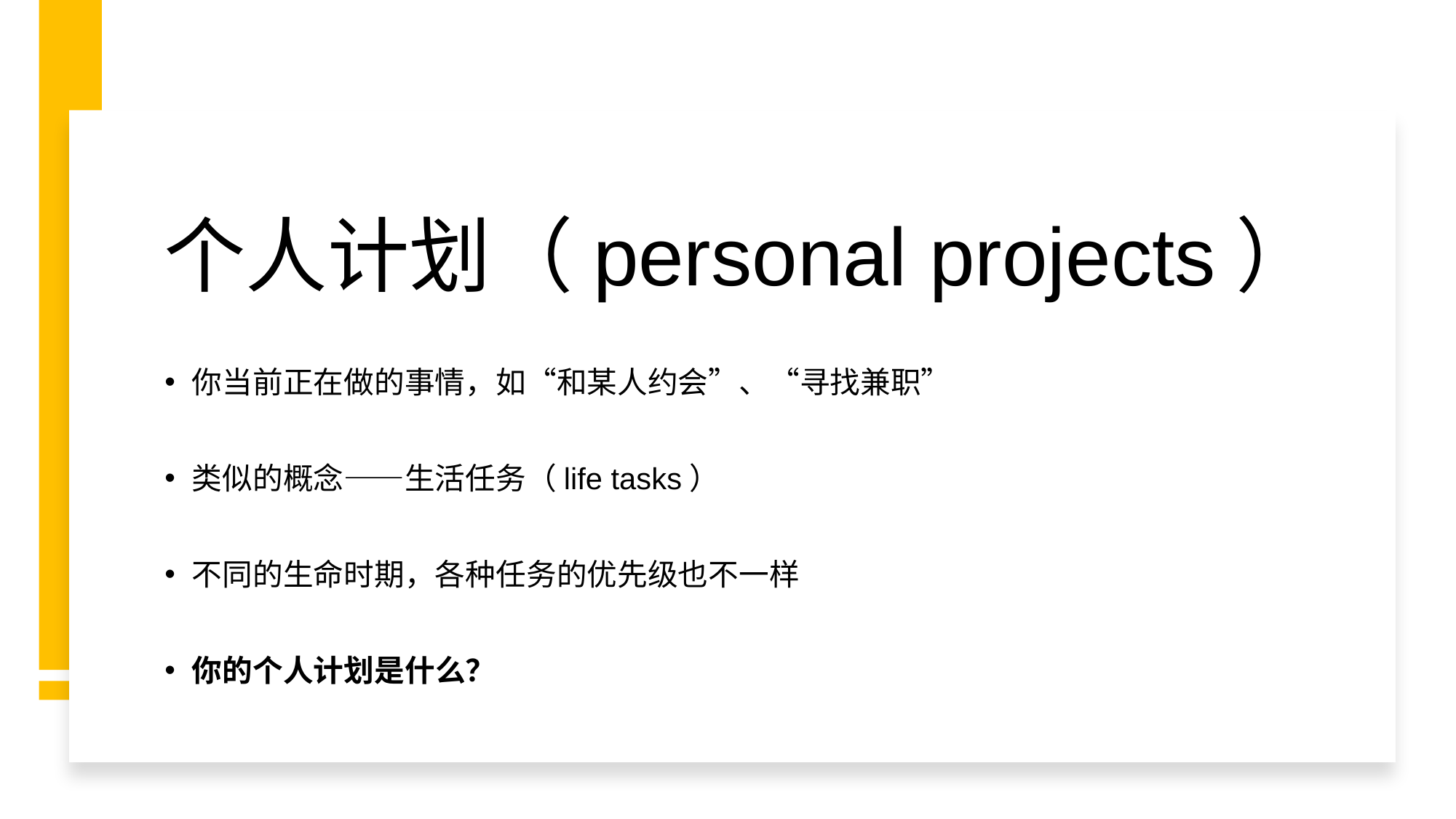

# 个人计划（personal projects）

你当前正在做的事情，如“和某人约会”、“寻找兼职”

类似的概念——生活任务（life tasks）

不同的生命时期，各种任务的优先级也不一样

你的个人计划是什么？